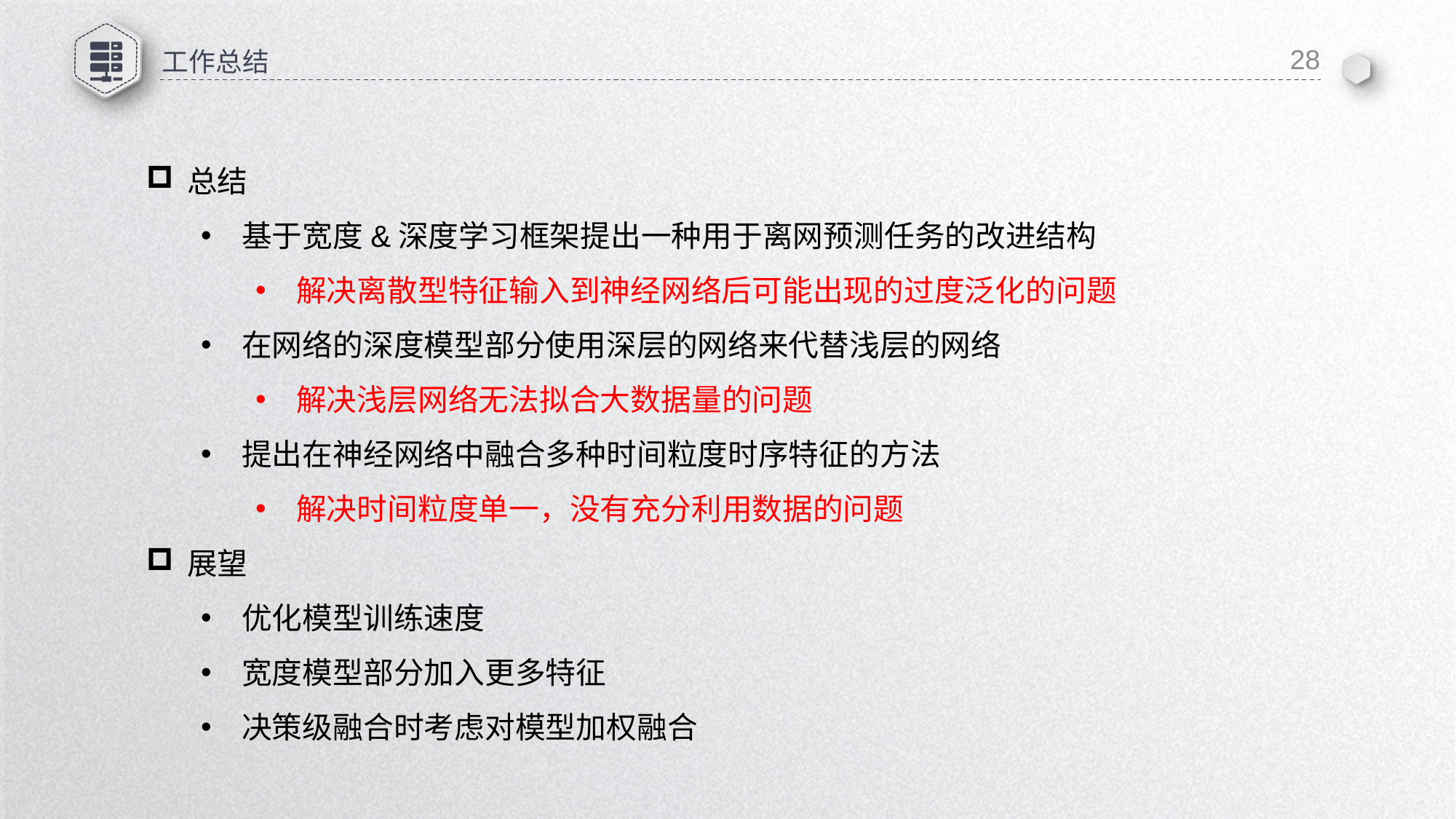

28
# 工作总结
总结
基于宽度&深度学习框架提出一种用于离网预测任务的改进结构
解决离散型特征输入到神经网络后可能出现的过度泛化的问题
在网络的深度模型部分使用深层的网络来代替浅层的网络
解决浅层网络无法拟合大数据量的问题
提出在神经网络中融合多种时间粒度时序特征的方法
解决时间粒度单一，没有充分利用数据的问题
展望
优化模型训练速度
宽度模型部分加入更多特征
决策级融合时考虑对模型加权融合